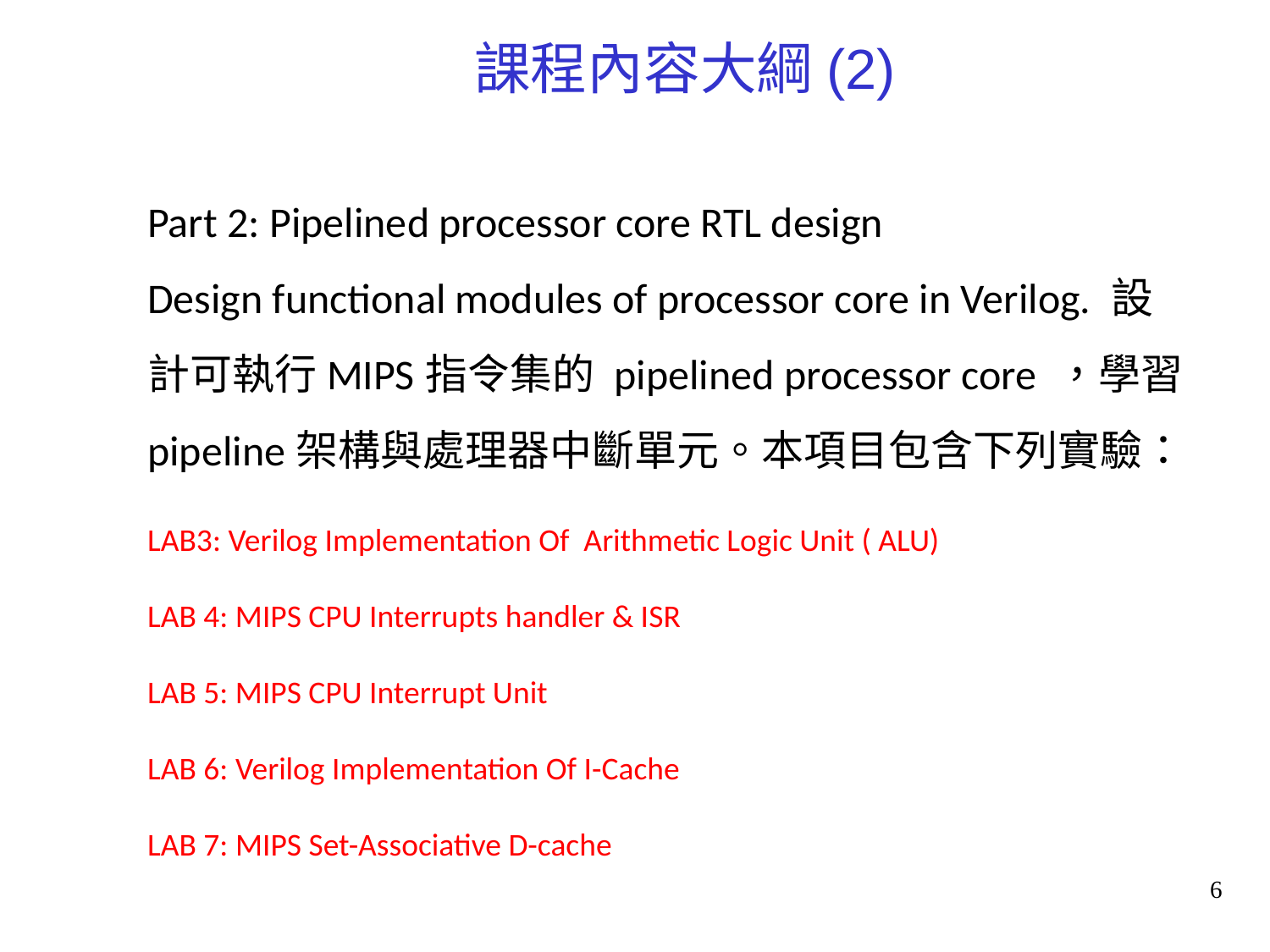

課程內容大綱(2)
Part 2: Pipelined processor core RTL design
Design functional modules of processor core in Verilog. 設計可執行MIPS指令集的 pipelined processor core ，學習pipeline架構與處理器中斷單元。本項目包含下列實驗：
LAB3: Verilog Implementation Of  Arithmetic Logic Unit ( ALU)

LAB 4: MIPS CPU Interrupts handler & ISR

LAB 5: MIPS CPU Interrupt Unit

LAB 6: Verilog Implementation Of I-Cache

LAB 7: MIPS Set-Associative D-cache

6